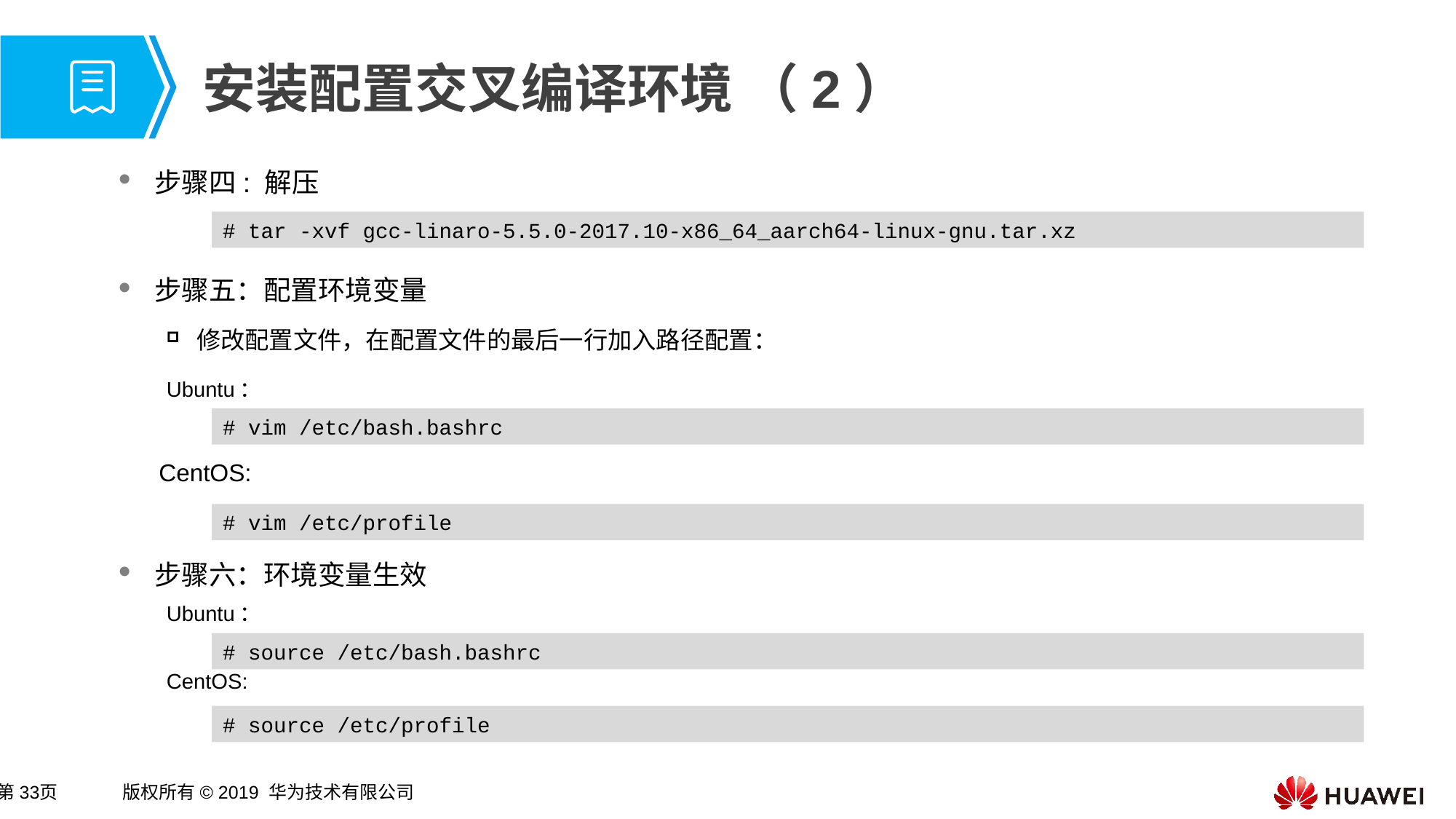

# 安装配置交叉编译环境 （2）
步骤四: 解压

步骤五：配置环境变量
修改配置文件，在配置文件的最后一行加入路径配置：
Ubuntu：

      CentOS:

步骤六：环境变量生效
Ubuntu：

CentOS:

# tar -xvf gcc-linaro-5.5.0-2017.10-x86_64_aarch64-linux-gnu.tar.xz
# vim /etc/bash.bashrc
# vim /etc/profile
# source /etc/bash.bashrc
# source /etc/profile